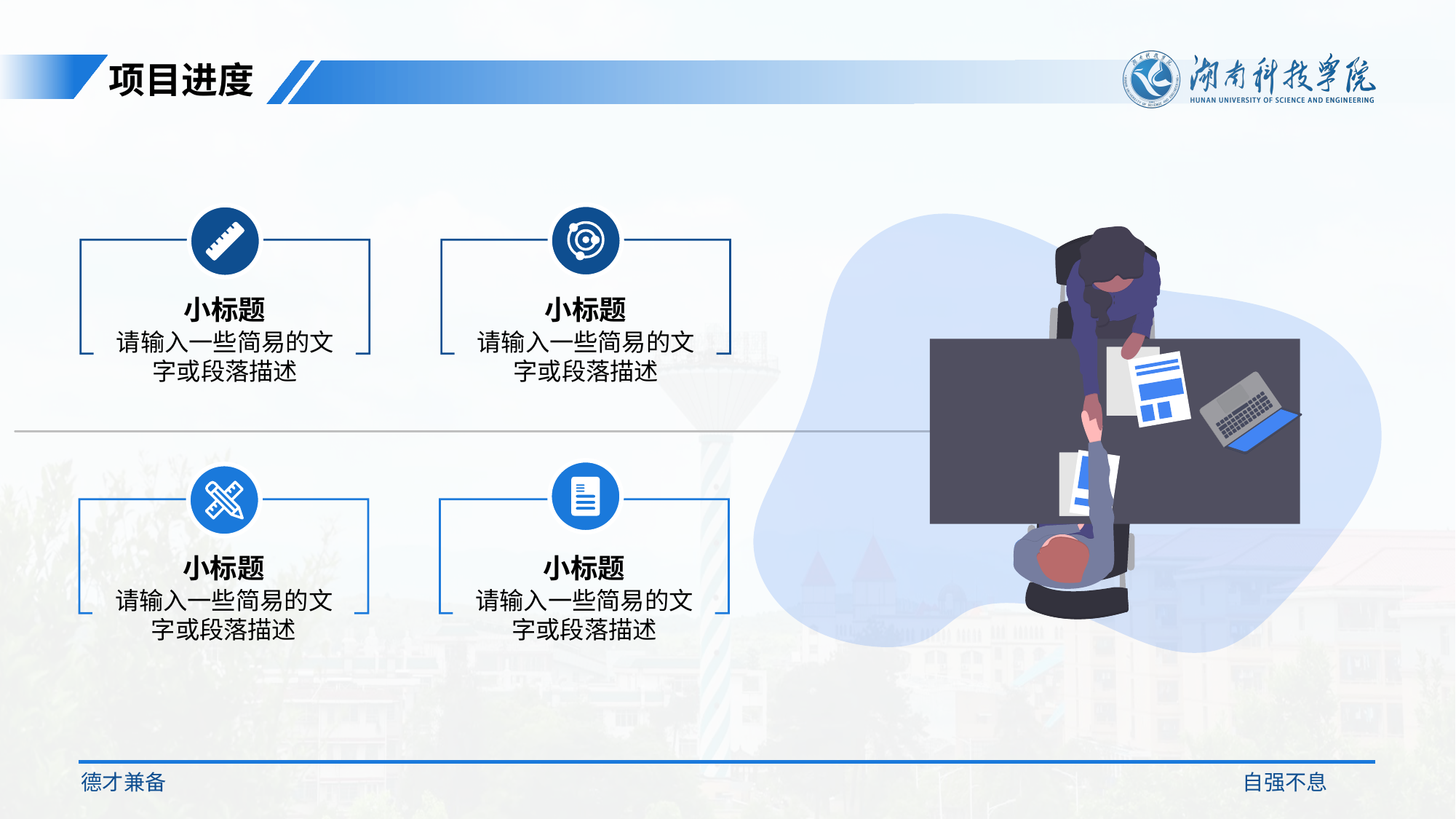

项目进度

小标题
小标题
请输入一些简易的文字或段落描述
请输入一些简易的文字或段落描述

小标题
小标题
请输入一些简易的文字或段落描述
请输入一些简易的文字或段落描述